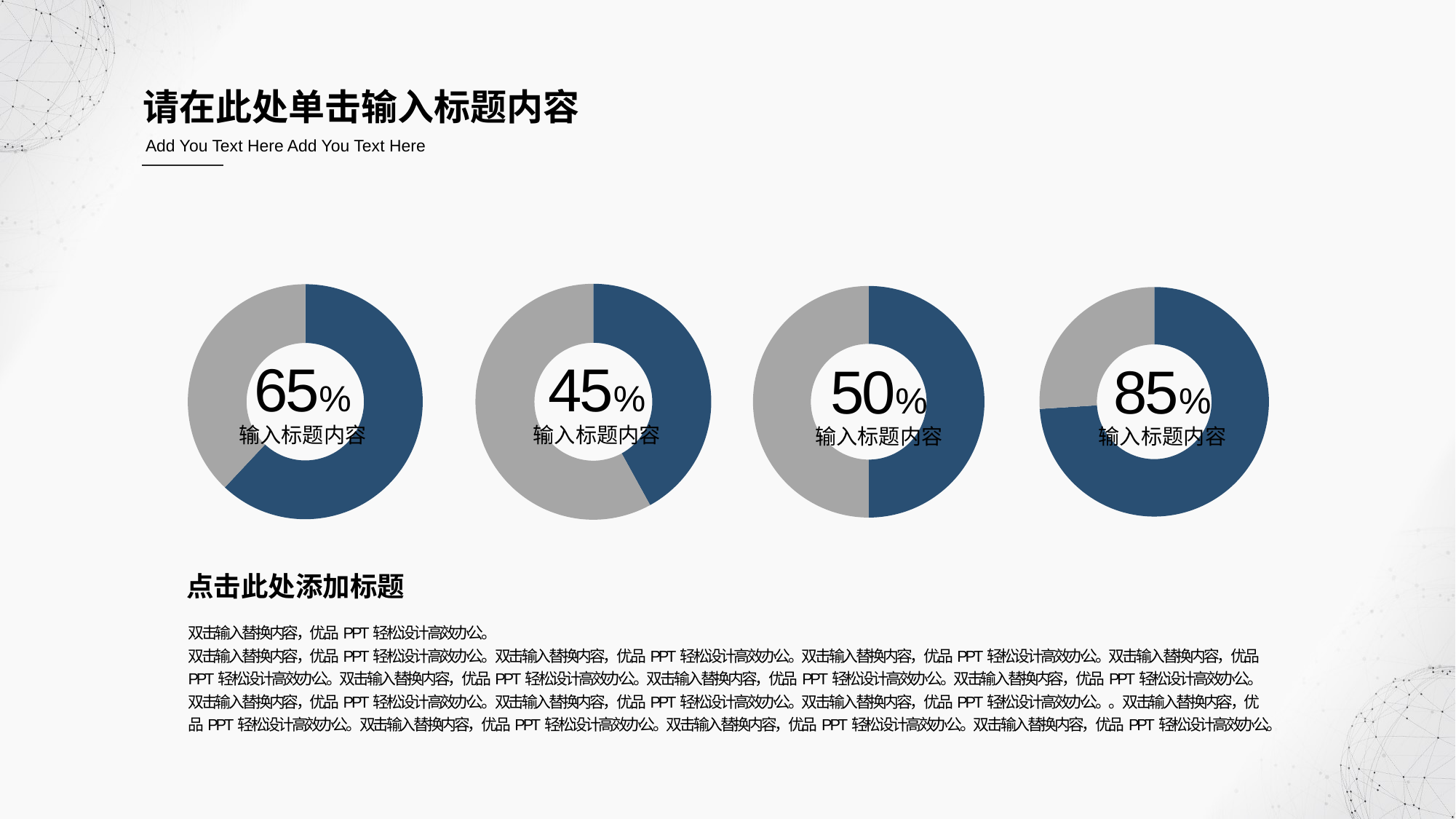

请在此处单击输入标题内容
Add You Text Here Add You Text Here

### Chart

| Category | 销售额 |
|---|---|
| 第一季度 | 42.0 |
| 第二季度 | 58.0 |
45%
输入标题内容

### Chart

| Category | 销售额 |
|---|---|
| 第一季度 | 62.0 |
| 第二季度 | 38.0 |
65%
输入标题内容

### Chart

| Category | 销售额 |
|---|---|
| 第一季度 | 50.0 |
| 第二季度 | 50.0 |
50%
输入标题内容

### Chart

| Category | 销售额 |
|---|---|
| 第一季度 | 74.0 |
| 第二季度 | 26.0 |
85%
输入标题内容
点击此处添加标题
双击输入替换内容，优品PPT轻松设计高效办公。
双击输入替换内容，优品PPT轻松设计高效办公。双击输入替换内容，优品PPT轻松设计高效办公。双击输入替换内容，优品PPT轻松设计高效办公。双击输入替换内容，优品PPT轻松设计高效办公。双击输入替换内容，优品PPT轻松设计高效办公。双击输入替换内容，优品PPT轻松设计高效办公。双击输入替换内容，优品PPT轻松设计高效办公。双击输入替换内容，优品PPT轻松设计高效办公。双击输入替换内容，优品PPT轻松设计高效办公。双击输入替换内容，优品PPT轻松设计高效办公。。双击输入替换内容，优品PPT轻松设计高效办公。双击输入替换内容，优品PPT轻松设计高效办公。双击输入替换内容，优品PPT轻松设计高效办公。双击输入替换内容，优品PPT轻松设计高效办公。